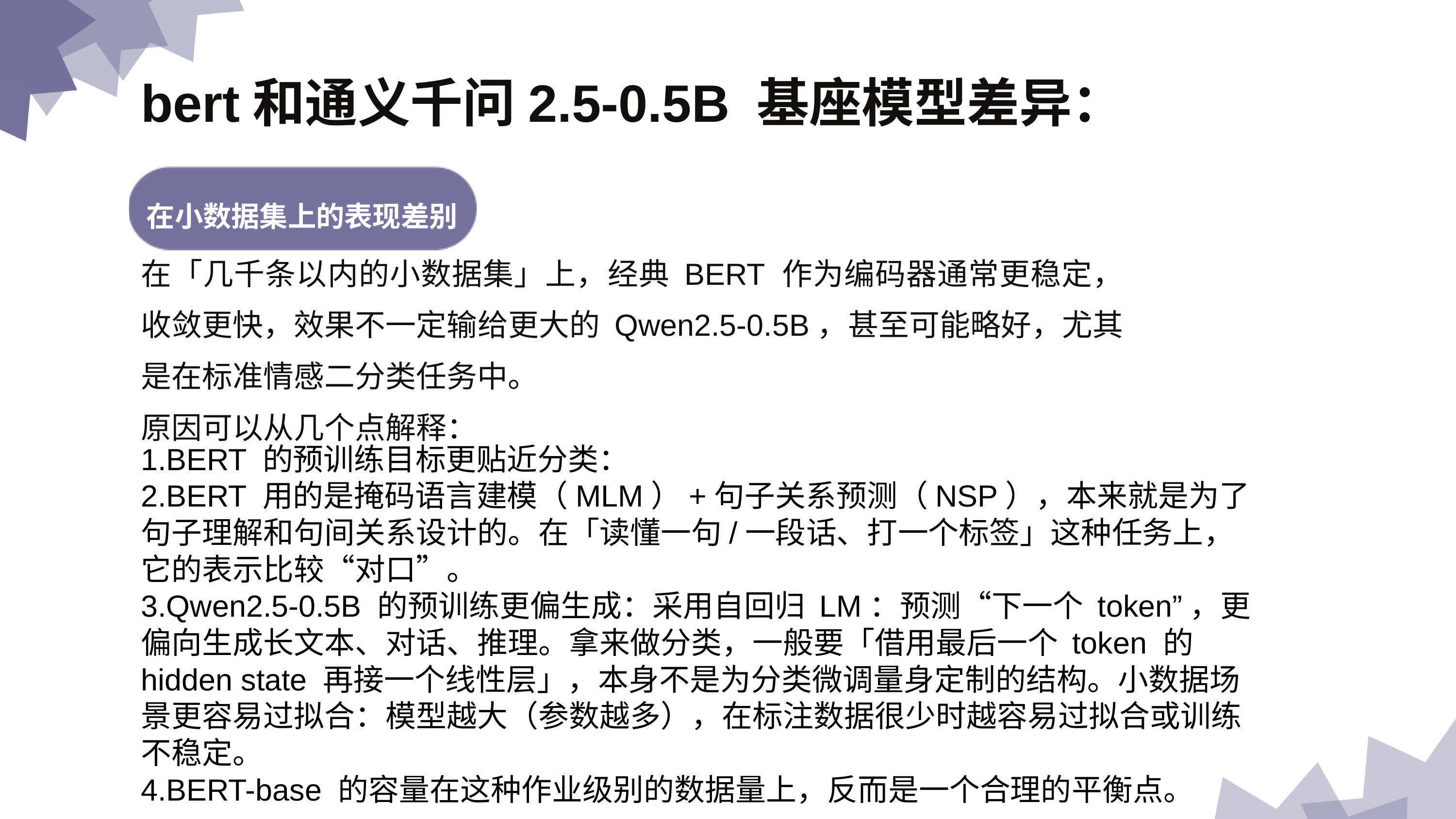

bert和通义千问2.5-0.5B 基座模型差异：

在小数据集上的表现差别
在「几千条以内的小数据集」上，经典 BERT 作为编码器通常更稳定，收敛更快，效果不一定输给更大的 Qwen2.5-0.5B，甚至可能略好，尤其是在标准情感二分类任务中。
原因可以从几个点解释：

不足之处
1.BERT 的预训练目标更贴近分类：
2.BERT 用的是掩码语言建模（MLM）+句子关系预测（NSP），本来就是为了句子理解和句间关系设计的。在「读懂一句/一段话、打一个标签」这种任务上，它的表示比较“对口”。
3.Qwen2.5-0.5B 的预训练更偏生成：采用自回归 LM：预测“下一个 token”，更偏向生成长文本、对话、推理。拿来做分类，一般要「借用最后一个 token 的 hidden state 再接一个线性层」，本身不是为分类微调量身定制的结构。小数据场景更容易过拟合：模型越大（参数越多），在标注数据很少时越容易过拟合或训练不稳定。
4.BERT-base 的容量在这种作业级别的数据量上，反而是一个合理的平衡点。